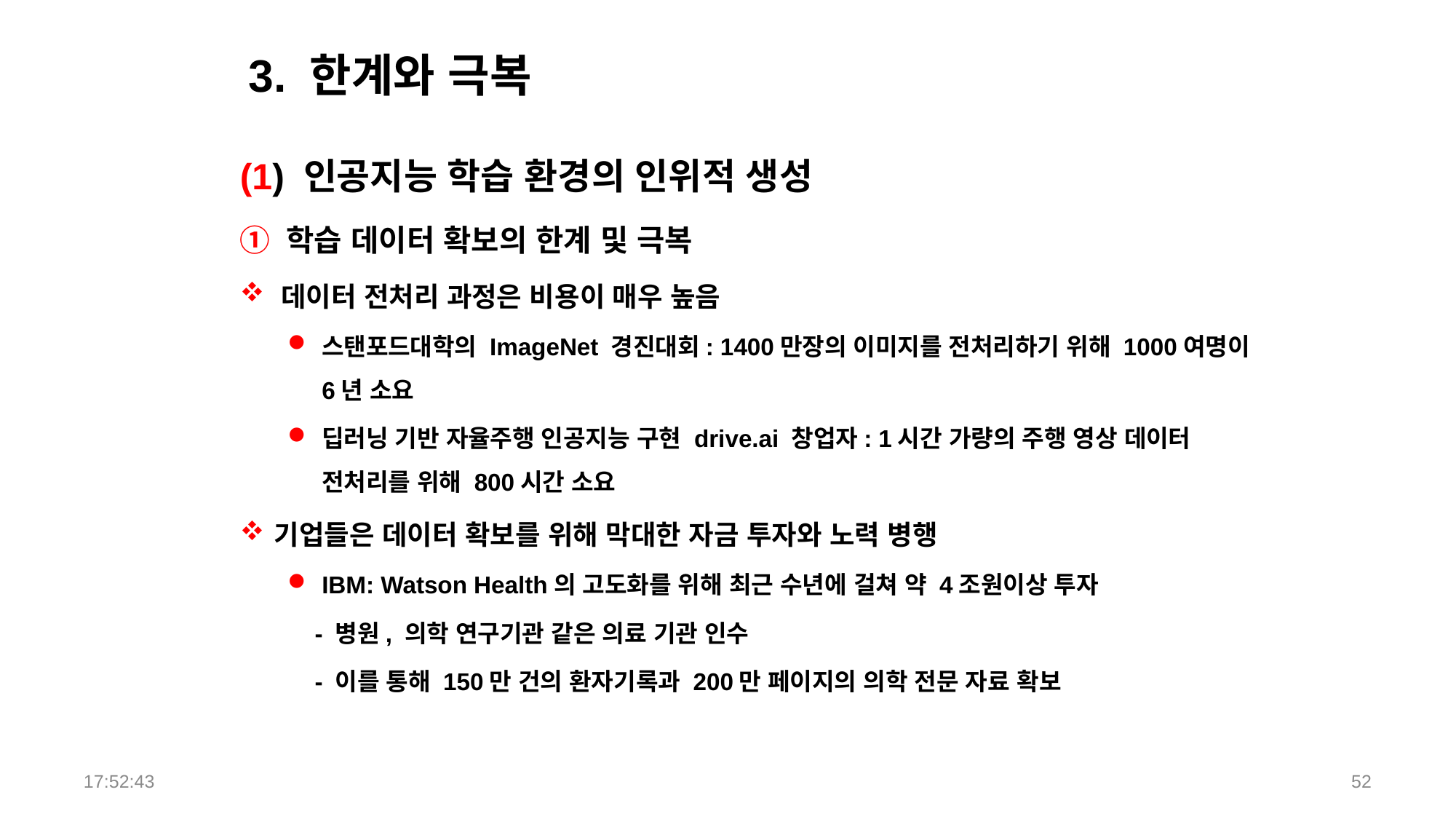

# 3. 한계와 극복
(1) 인공지능 학습 환경의 인위적 생성
① 학습 데이터 확보의 한계 및 극복
데이터 전처리 과정은 비용이 매우 높음
스탠포드대학의 ImageNet 경진대회: 1400만장의 이미지를 전처리하기 위해 1000여명이  6년 소요
딥러닝 기반 자율주행 인공지능 구현 drive.ai 창업자: 1시간 가량의 주행 영상 데이터       전처리를 위해 800시간 소요
기업들은 데이터 확보를 위해 막대한 자금 투자와 노력 병행
IBM: Watson Health의 고도화를 위해 최근 수년에 걸쳐 약 4조원이상 투자
    - 병원, 의학 연구기관 같은 의료 기관 인수
    - 이를 통해 150만 건의 환자기록과 200만 페이지의 의학 전문 자료 확보
17:52:43
52